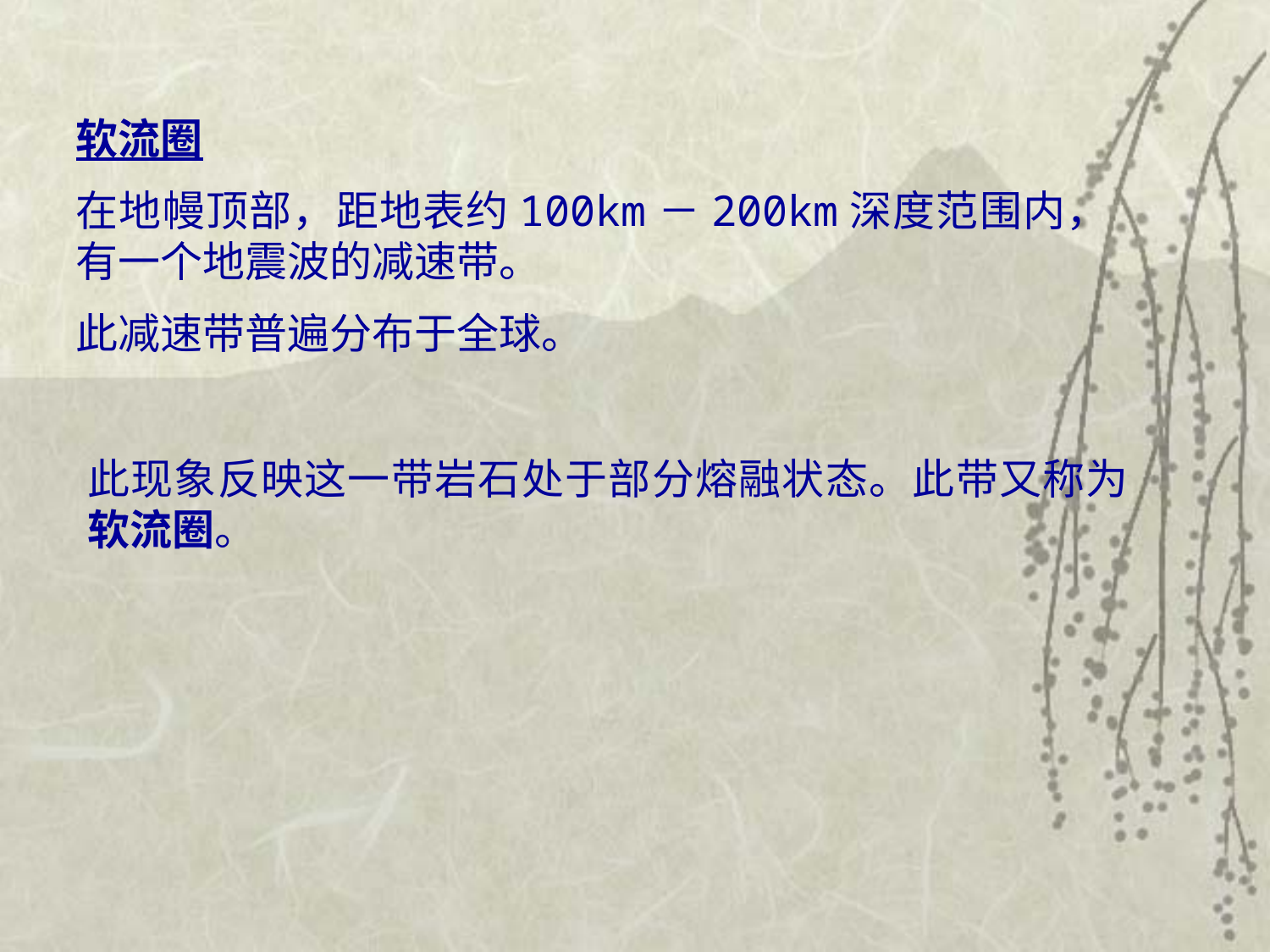

软流圈
在地幔顶部，距地表约100km－200km深度范围内，有一个地震波的减速带。
此减速带普遍分布于全球。
此现象反映这一带岩石处于部分熔融状态。此带又称为软流圈。